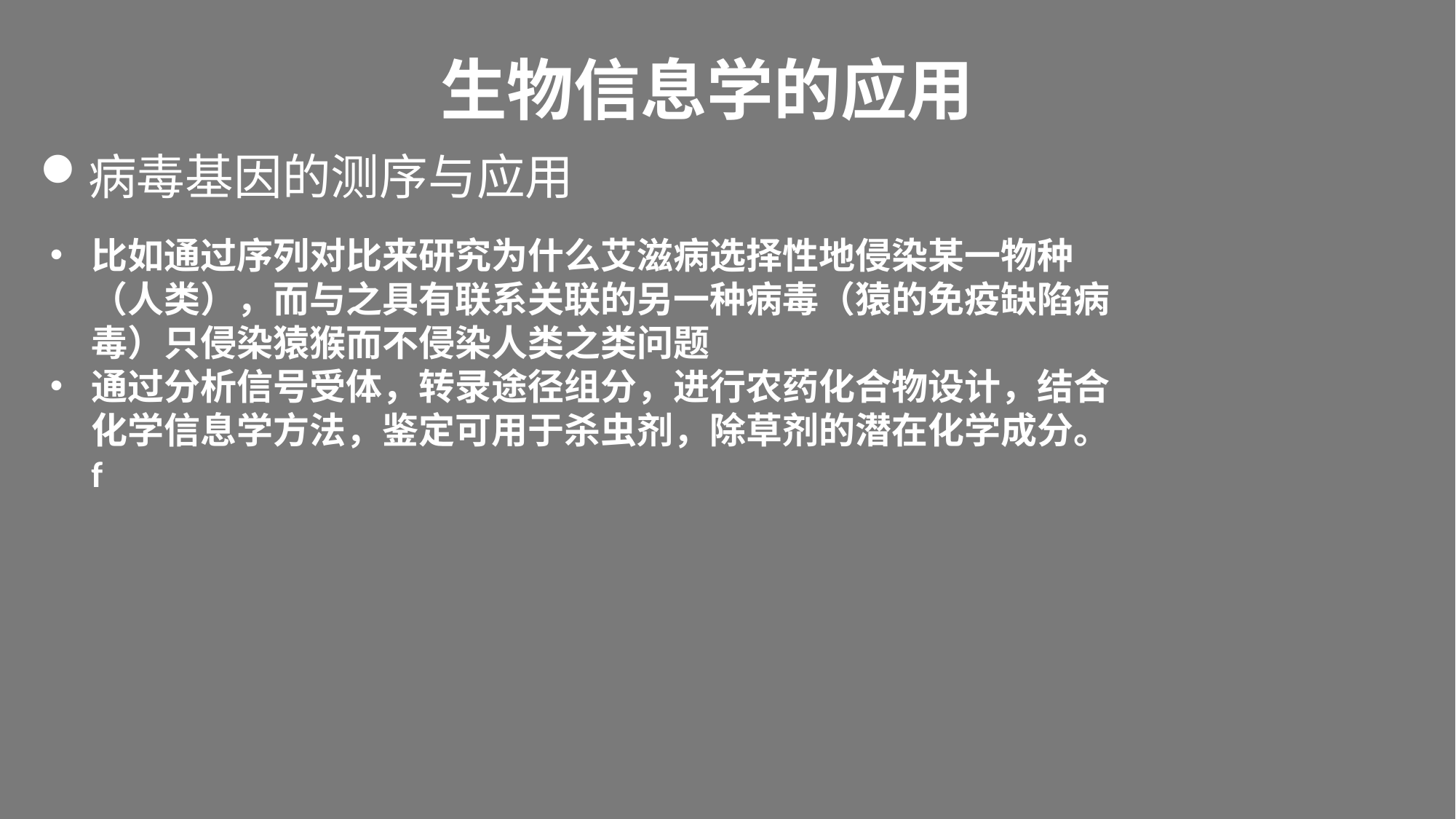

生物信息学的应用
病毒基因的测序与应用

比如通过序列对比来研究为什么艾滋病选择性地侵染某一物种（人类），而与之具有联系关联的另一种病毒（猿的免疫缺陷病毒）只侵染猿猴而不侵染人类之类问题
通过分析信号受体，转录途径组分，进行农药化合物设计，结合化学信息学方法，鉴定可用于杀虫剂，除草剂的潜在化学成分。f